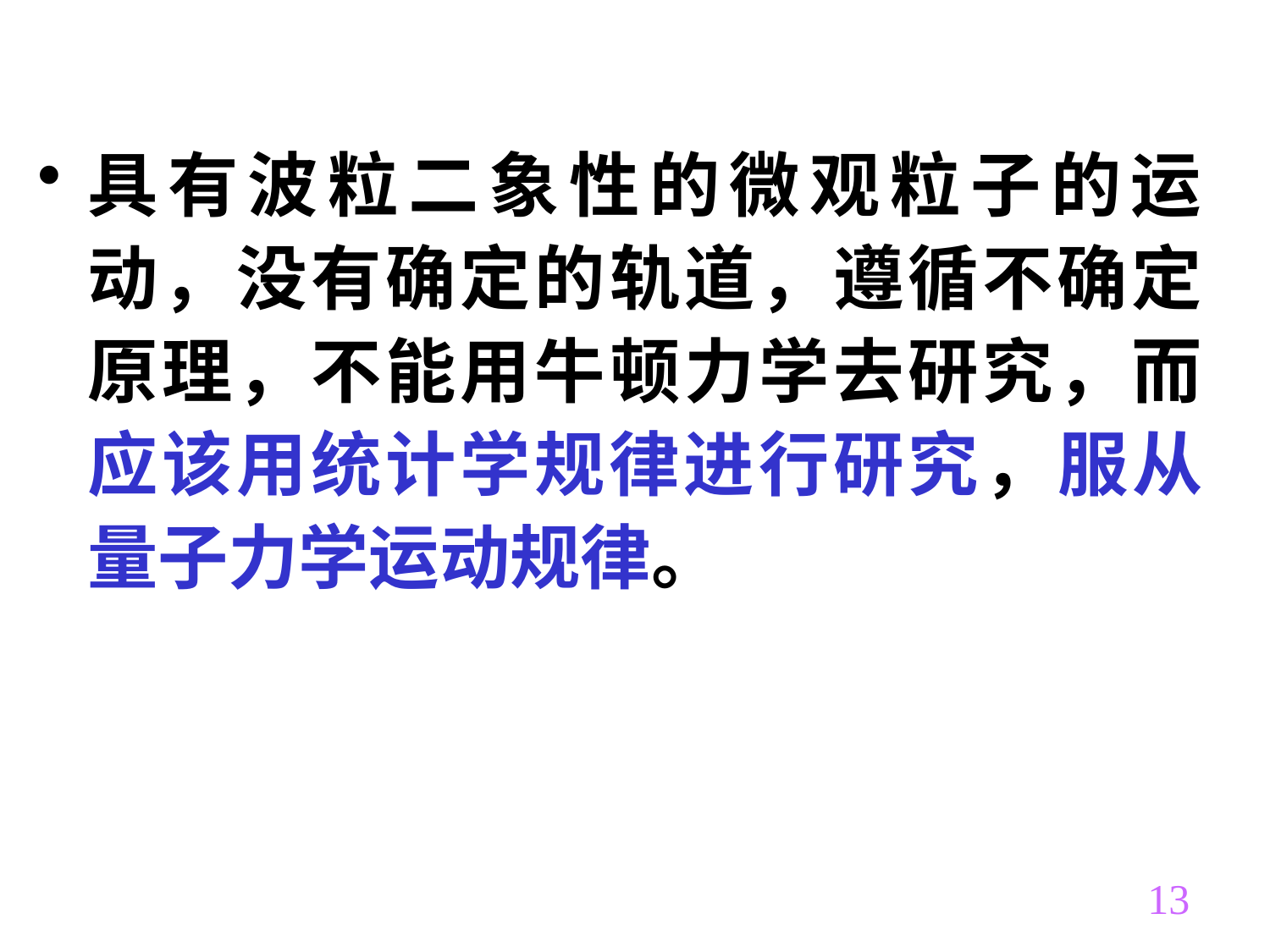

具有波粒二象性的微观粒子的运动，没有确定的轨道，遵循不确定原理，不能用牛顿力学去研究，而应该用统计学规律进行研究，服从量子力学运动规律。